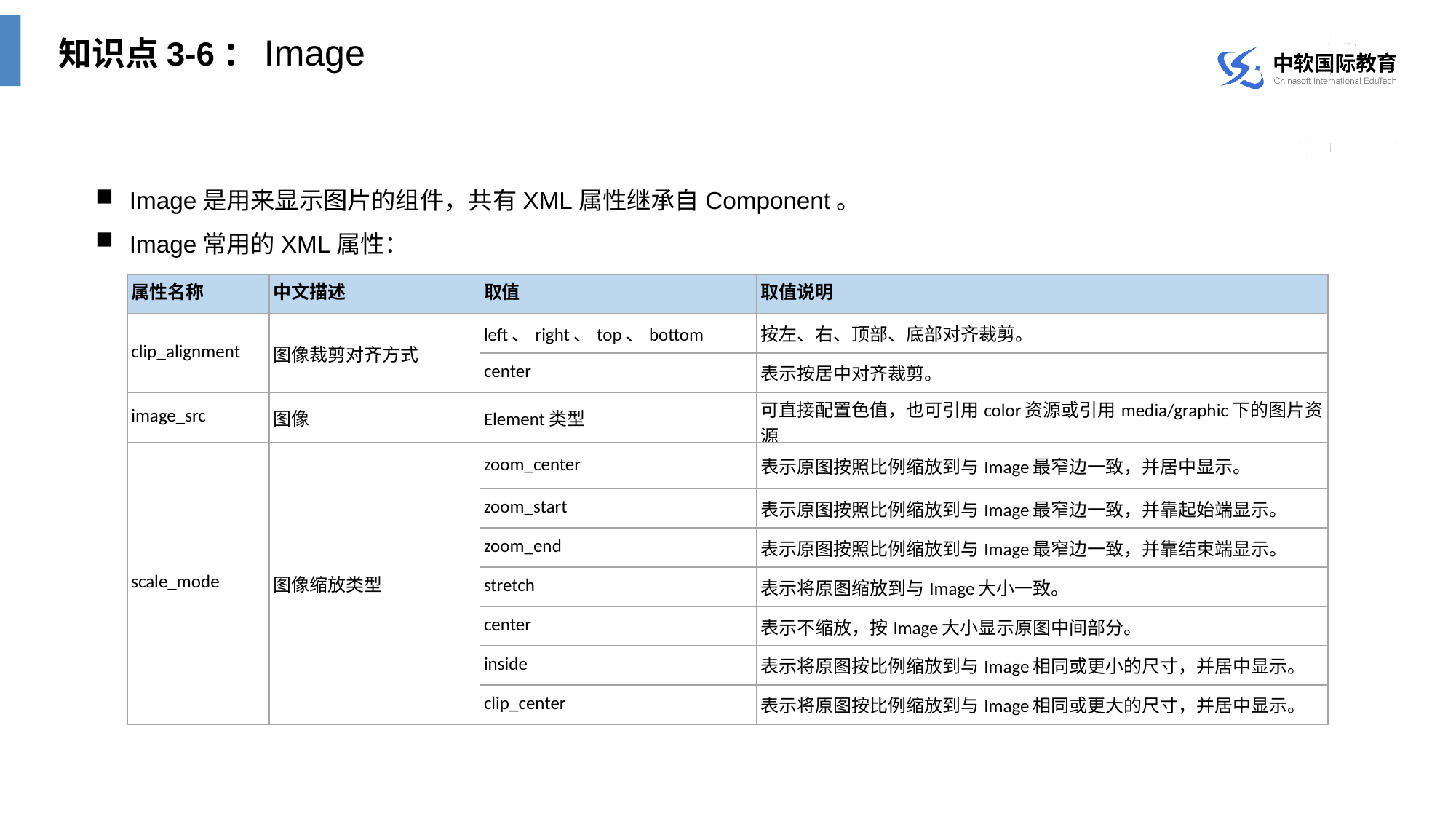

知识点3-6：Image
Image是用来显示图片的组件，共有XML属性继承自Component。
Image常用的XML属性：
| 属性名称 | 中文描述 | 取值 | 取值说明 |
| --- | --- | --- | --- |
| clip\_alignment | 图像裁剪对齐方式 | left、right、top、bottom | 按左、右、顶部、底部对齐裁剪。 |
|  |  | center | 表示按居中对齐裁剪。 |
| image\_src | 图像 | Element类型 | 可直接配置色值，也可引用color资源或引用media/graphic下的图片资源 |
| scale\_mode | 图像缩放类型 | zoom\_center | 表示原图按照比例缩放到与Image最窄边一致，并居中显示。 |
|  |  | zoom\_start | 表示原图按照比例缩放到与Image最窄边一致，并靠起始端显示。 |
|  |  | zoom\_end | 表示原图按照比例缩放到与Image最窄边一致，并靠结束端显示。 |
|  |  | stretch | 表示将原图缩放到与Image大小一致。 |
|  |  | center | 表示不缩放，按Image大小显示原图中间部分。 |
|  |  | inside | 表示将原图按比例缩放到与Image相同或更小的尺寸，并居中显示。 |
|  |  | clip\_center | 表示将原图按比例缩放到与Image相同或更大的尺寸，并居中显示。 |